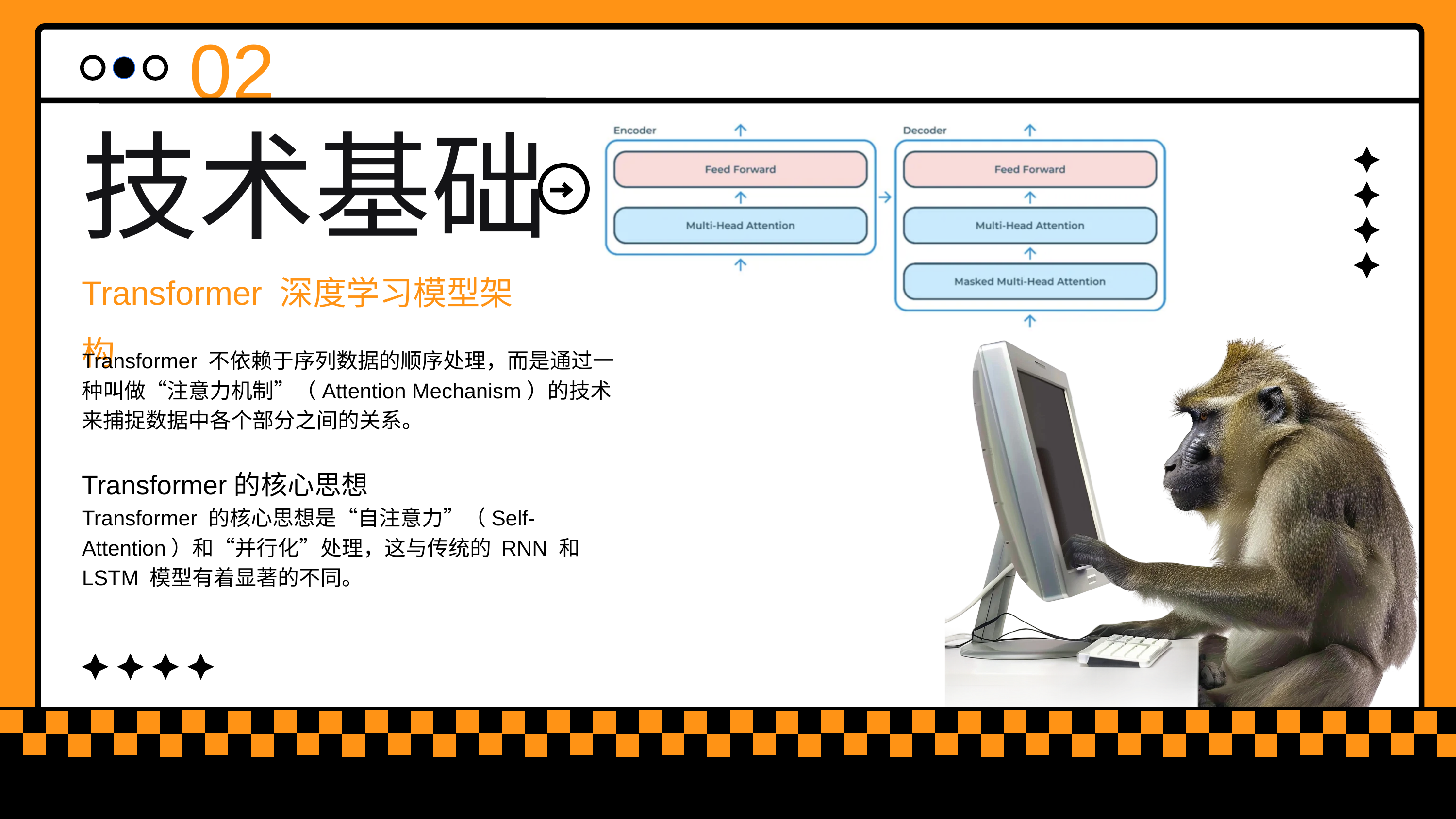

02

技术基础

Transformer 深度学习模型架构

Transformer 不依赖于序列数据的顺序处理，而是通过一种叫做“注意力机制”（Attention Mechanism）的技术来捕捉数据中各个部分之间的关系。

Transformer的核心思想
Transformer 的核心思想是“自注意力”（Self-Attention）和“并行化”处理，这与传统的 RNN 和 LSTM 模型有着显著的不同。